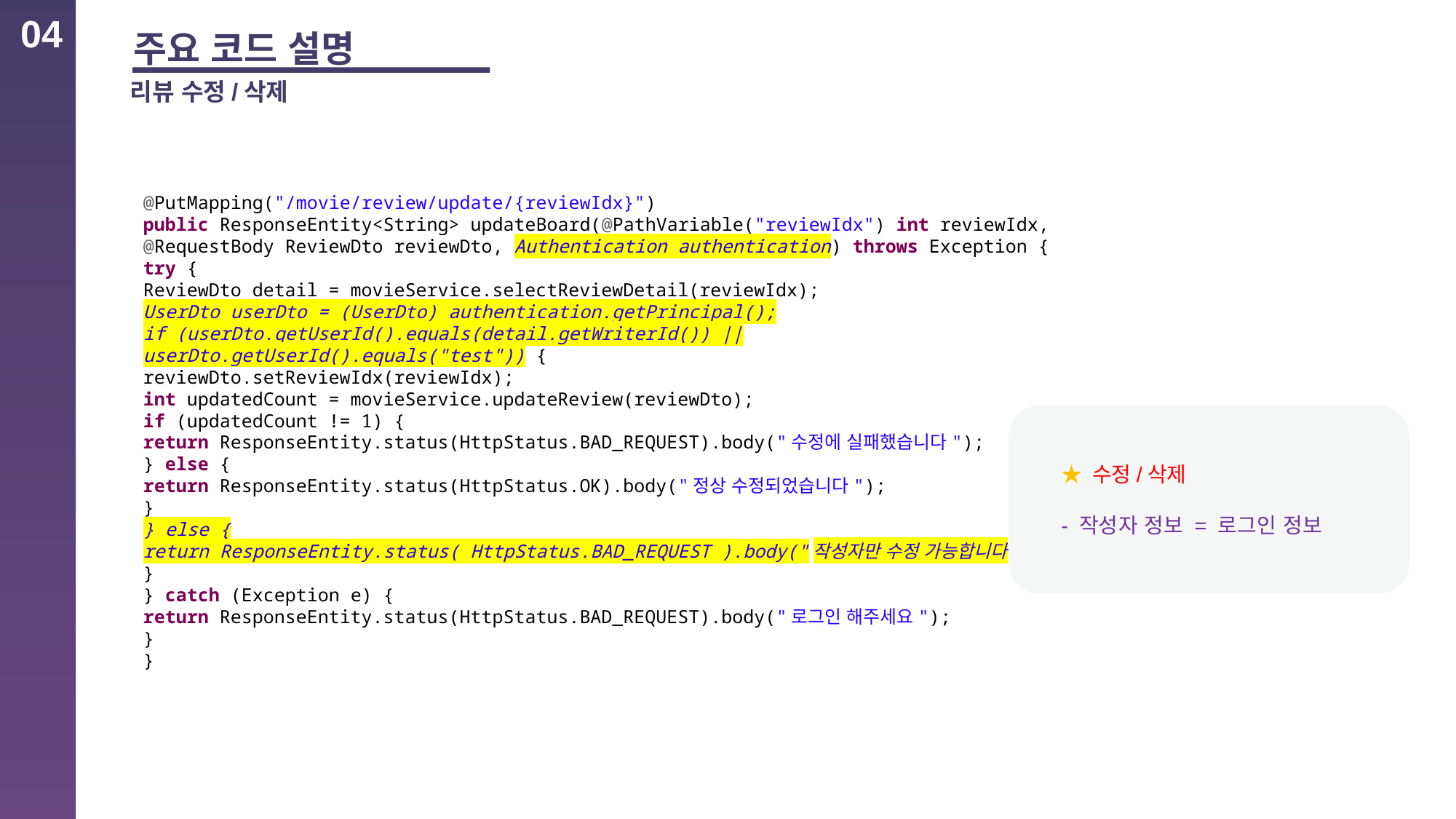

04
주요 코드 설명

리뷰 수정/삭제
@PutMapping("/movie/review/update/{reviewIdx}")
public ResponseEntity<String> updateBoard(@PathVariable("reviewIdx") int reviewIdx,
@RequestBody ReviewDto reviewDto, Authentication authentication) throws Exception {
try {
ReviewDto detail = movieService.selectReviewDetail(reviewIdx);
UserDto userDto = (UserDto) authentication.getPrincipal();
if (userDto.getUserId().equals(detail.getWriterId()) || userDto.getUserId().equals("test")) {
reviewDto.setReviewIdx(reviewIdx);
int updatedCount = movieService.updateReview(reviewDto);
if (updatedCount != 1) {
return ResponseEntity.status(HttpStatus.BAD_REQUEST).body("수정에 실패했습니다");
} else {
return ResponseEntity.status(HttpStatus.OK).body("정상 수정되었습니다");
}
} else {
return ResponseEntity.status( HttpStatus.BAD_REQUEST ).body("작성자만 수정 가능합니다");
}
} catch (Exception e) {
return ResponseEntity.status(HttpStatus.BAD_REQUEST).body("로그인 해주세요");
}
}

★ 수정/삭제

- 작성자 정보 = 로그인 정보